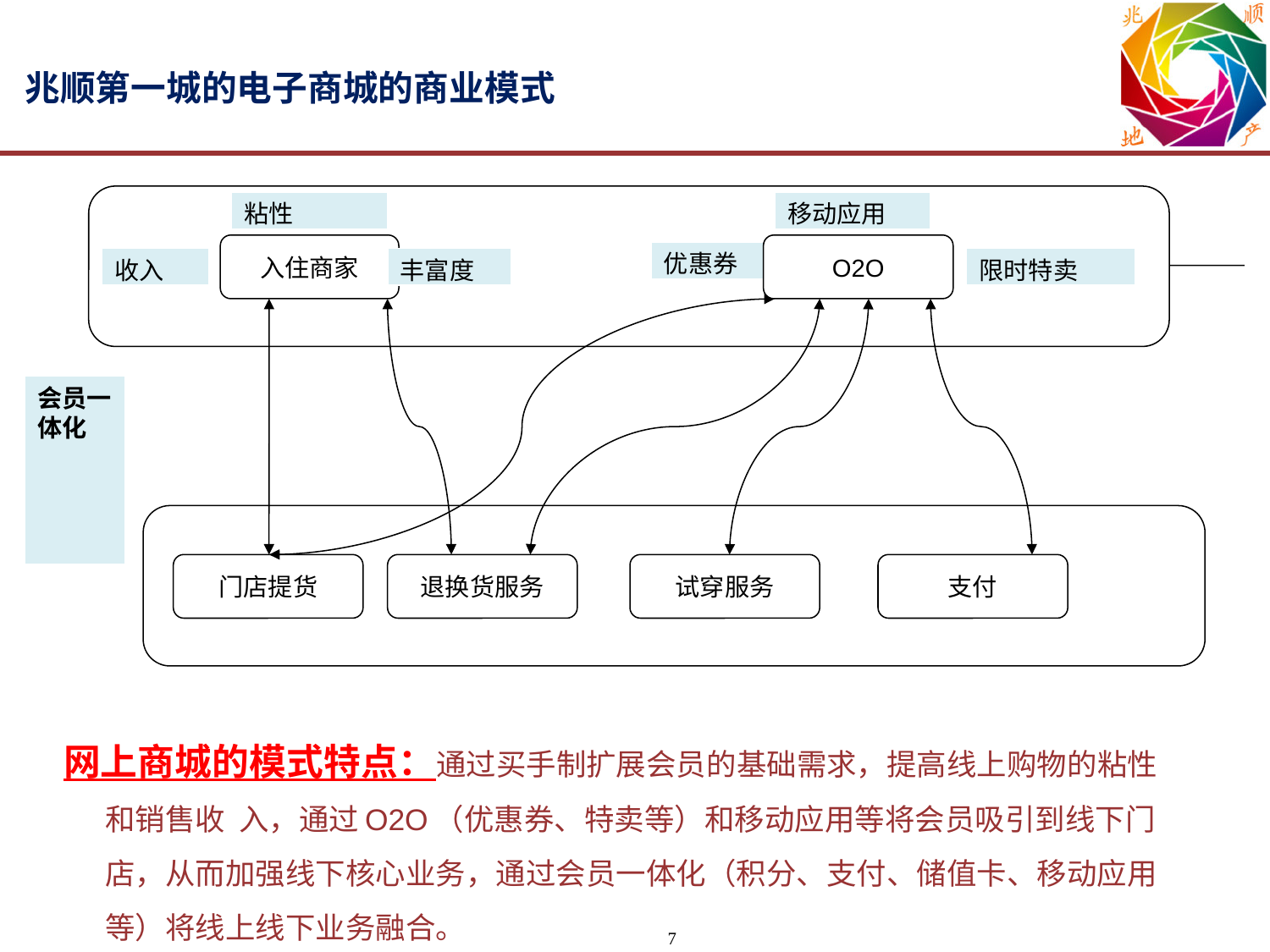

# 兆顺第一城的电子商城的商业模式

粘性
移动应用
入住商家
O2O
优惠券
收入
丰富度
限时特卖

会员一体化

门店提货
退换货服务
试穿服务
支付
网上商城的模式特点：通过买手制扩展会员的基础需求，提高线上购物的粘性和销售收  入，通过O2O（优惠券、特卖等）和移动应用等将会员吸引到线下门店，从而加强线下核心业务，通过会员一体化（积分、支付、储值卡、移动应用等）将线上线下业务融合。

7